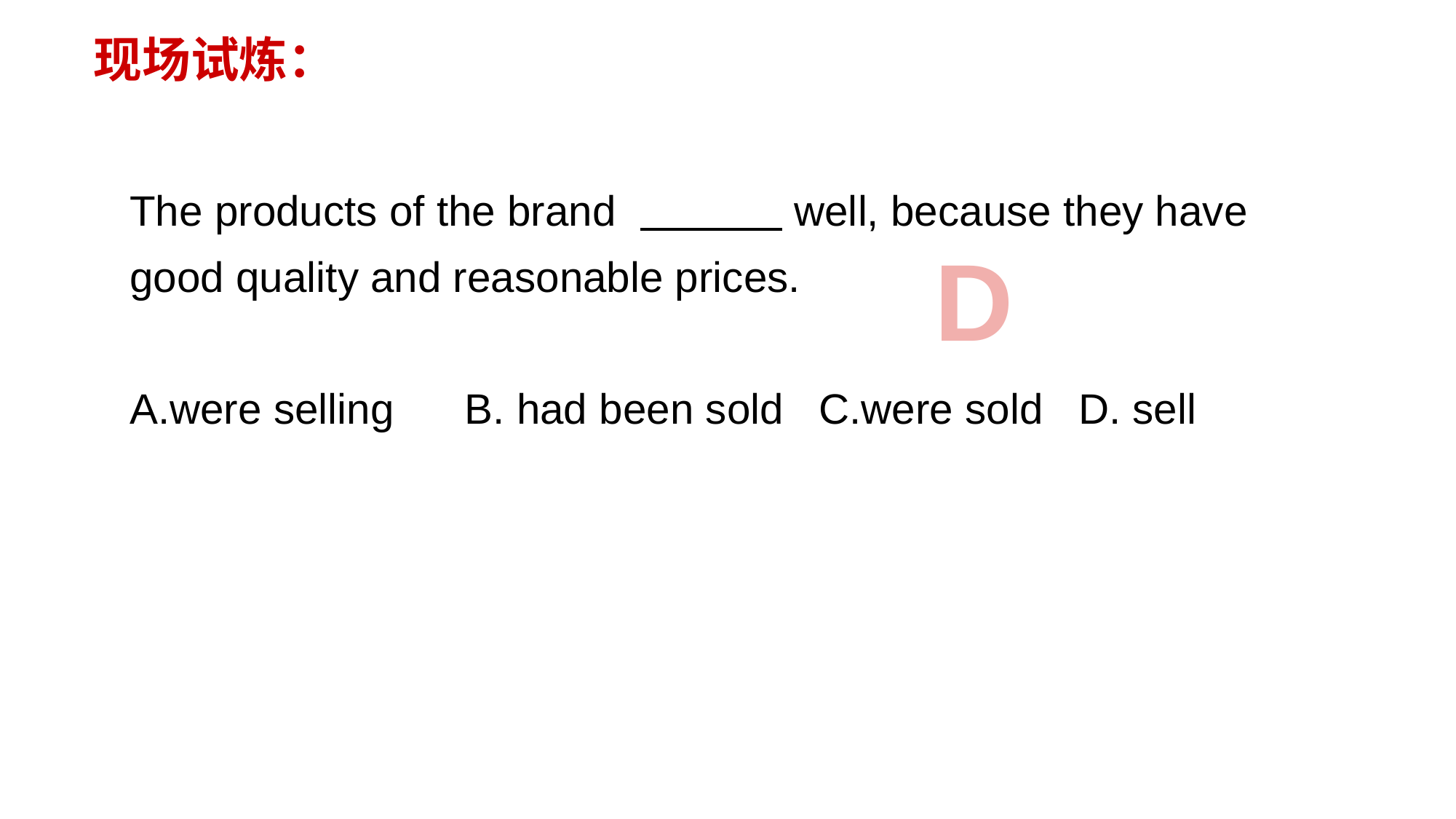

现场试炼：
The products of the brand               well, because they have good quality and reasonable prices.

A.were selling      B. had been sold   C.were sold   D. sell

D